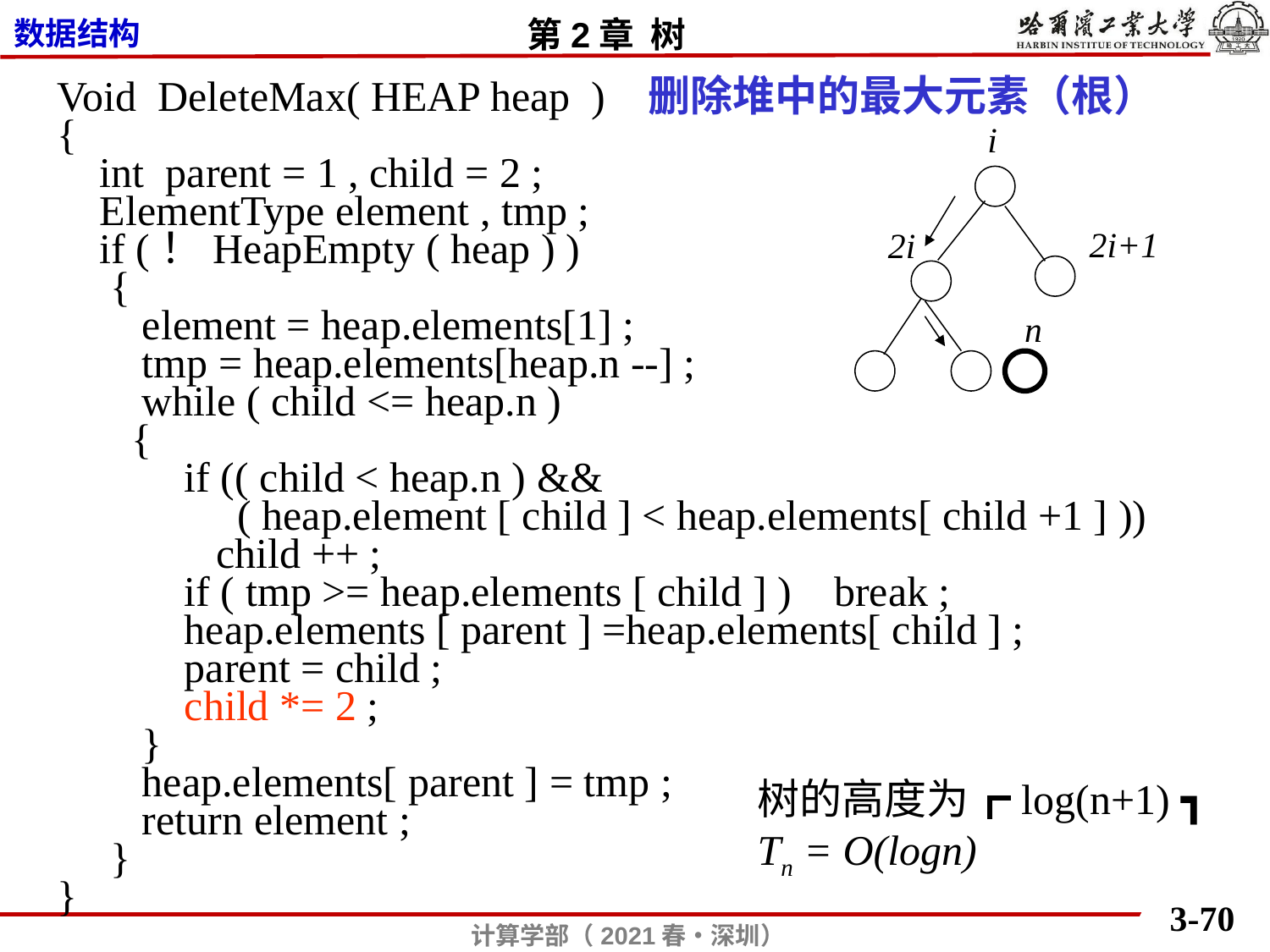

Void  DeleteMax( HEAP heap  )   删除堆中的最大元素（根）
{
    int  parent = 1 , child = 2 ;
    ElementType element , tmp ;
    if (！HeapEmpty ( heap ) )
     {
        element = heap.elements[1] ;
        tmp = heap.elements[heap.n --] ;
        while ( child <= heap.n )
       {
            if (( child < heap.n ) &&
                 ( heap.element [ child ] < heap.elements[ child +1 ] ))
               child ++ ;
            if ( tmp >= heap.elements [ child ] )    break ;
            heap.elements [ parent ] =heap.elements[ child ] ;
            parent = child ;
            child *= 2 ;
        }
        heap.elements[ parent ] = tmp ;
        return element ;
     }
}
i

2i+1
2i

n

树的高度为┏log(n+1) ┓
Tn = O(logn)